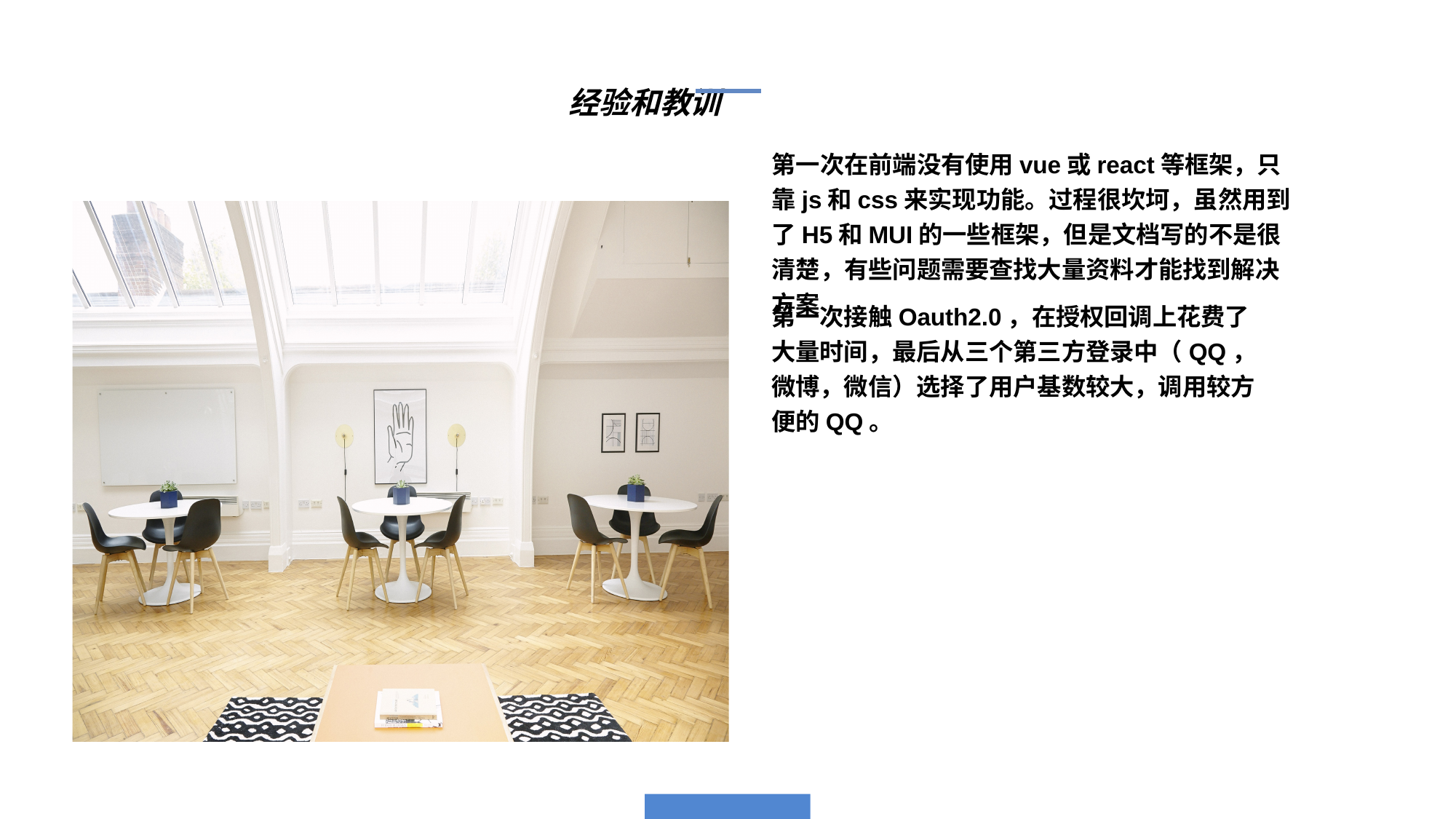

经验和教训
第一次在前端没有使用vue或react等框架，只靠js和css来实现功能。过程很坎坷，虽然用到了H5和MUI的一些框架，但是文档写的不是很清楚，有些问题需要查找大量资料才能找到解决方案

第一次接触Oauth2.0，在授权回调上花费了大量时间，最后从三个第三方登录中（QQ，微博，微信）选择了用户基数较大，调用较方便的QQ。